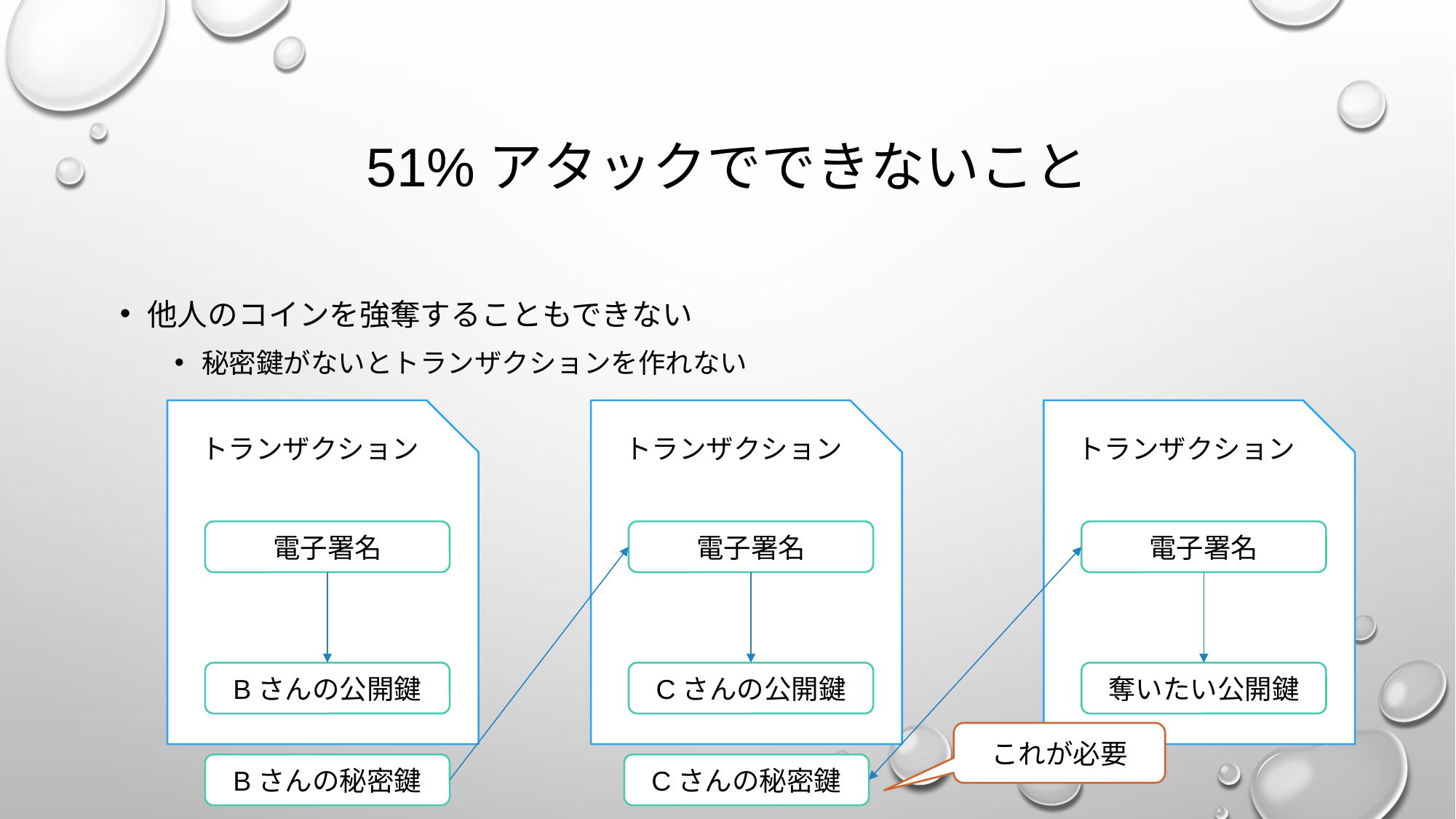

# 51%アタックでできないこと
他人のコインを強奪することもできない
秘密鍵がないとトランザクションを作れない
トランザクション
トランザクション
トランザクション
電子署名
電子署名
電子署名
Bさんの公開鍵
Cさんの公開鍵
奪いたい公開鍵
これが必要
Bさんの秘密鍵
Cさんの秘密鍵